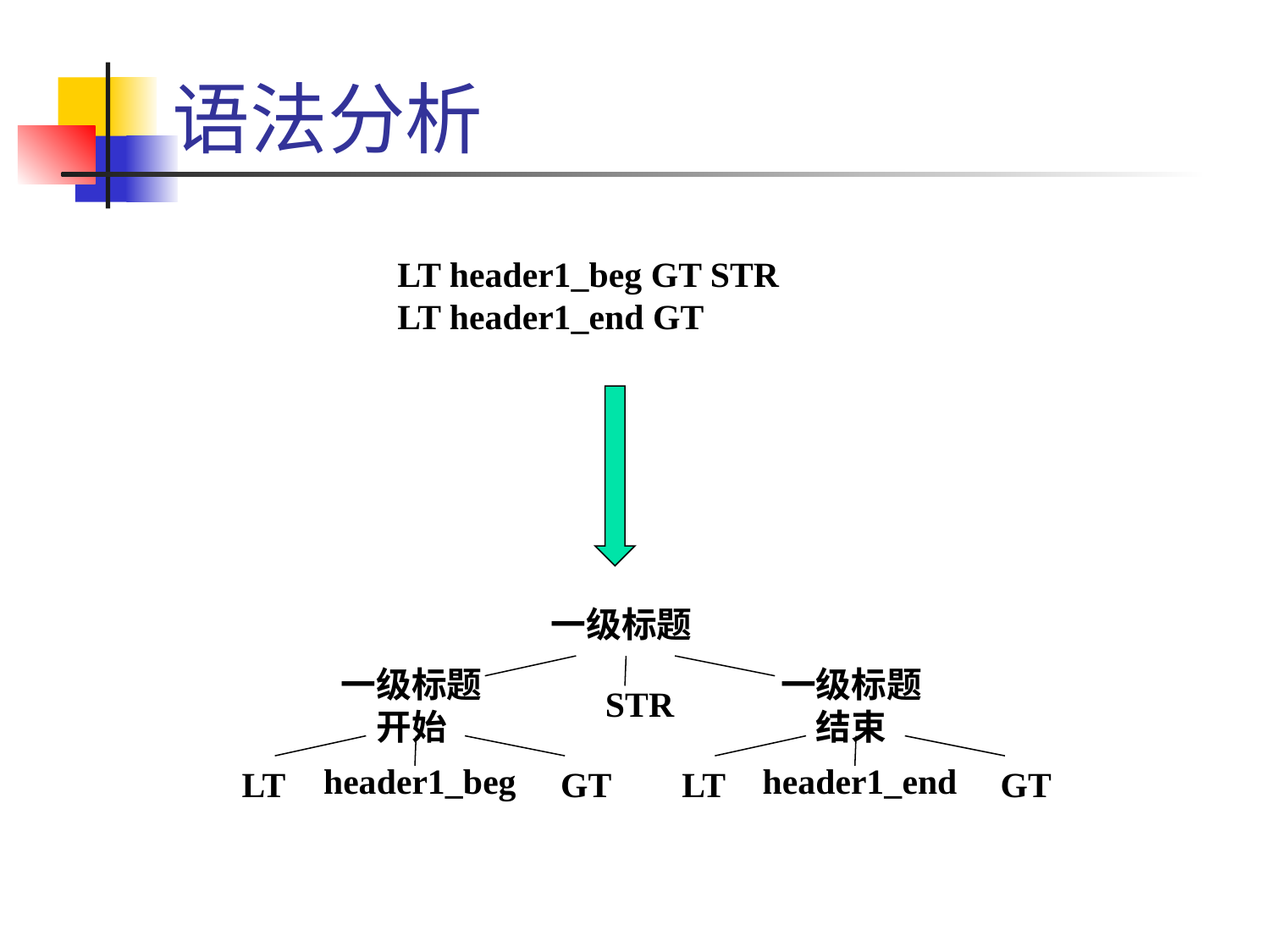

# 语法分析
LT header1_beg GT STR LT header1_end GT

一级标题

一级标题开始
一级标题结束
STR

header1_beg
header1_end
LT
GT
LT
GT